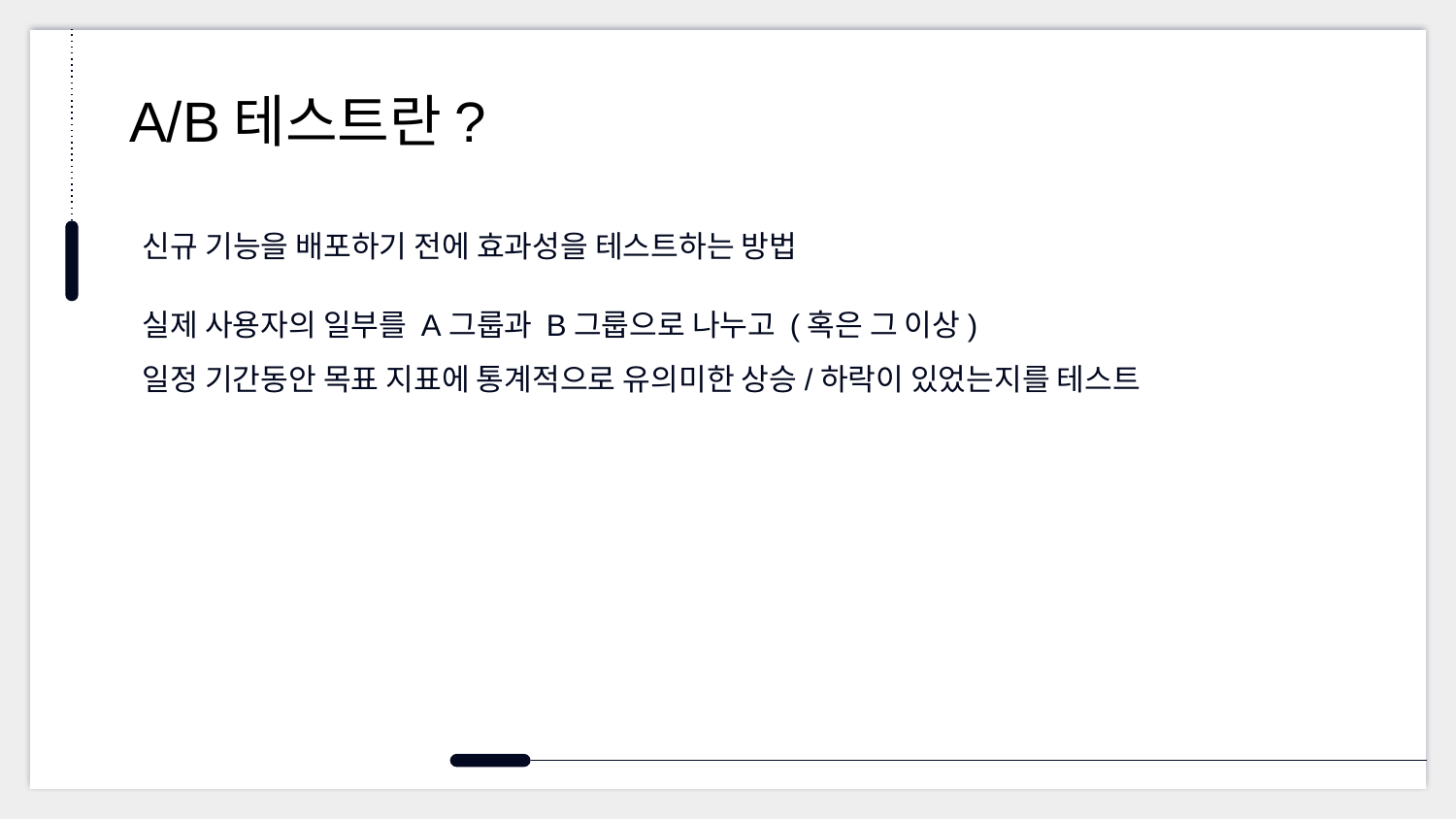

# A/B테스트란?
신규 기능을 배포하기 전에 효과성을 테스트하는 방법
실제 사용자의 일부를 A그룹과 B그룹으로 나누고 (혹은 그 이상)
일정 기간동안 목표 지표에 통계적으로 유의미한 상승/하락이 있었는지를 테스트